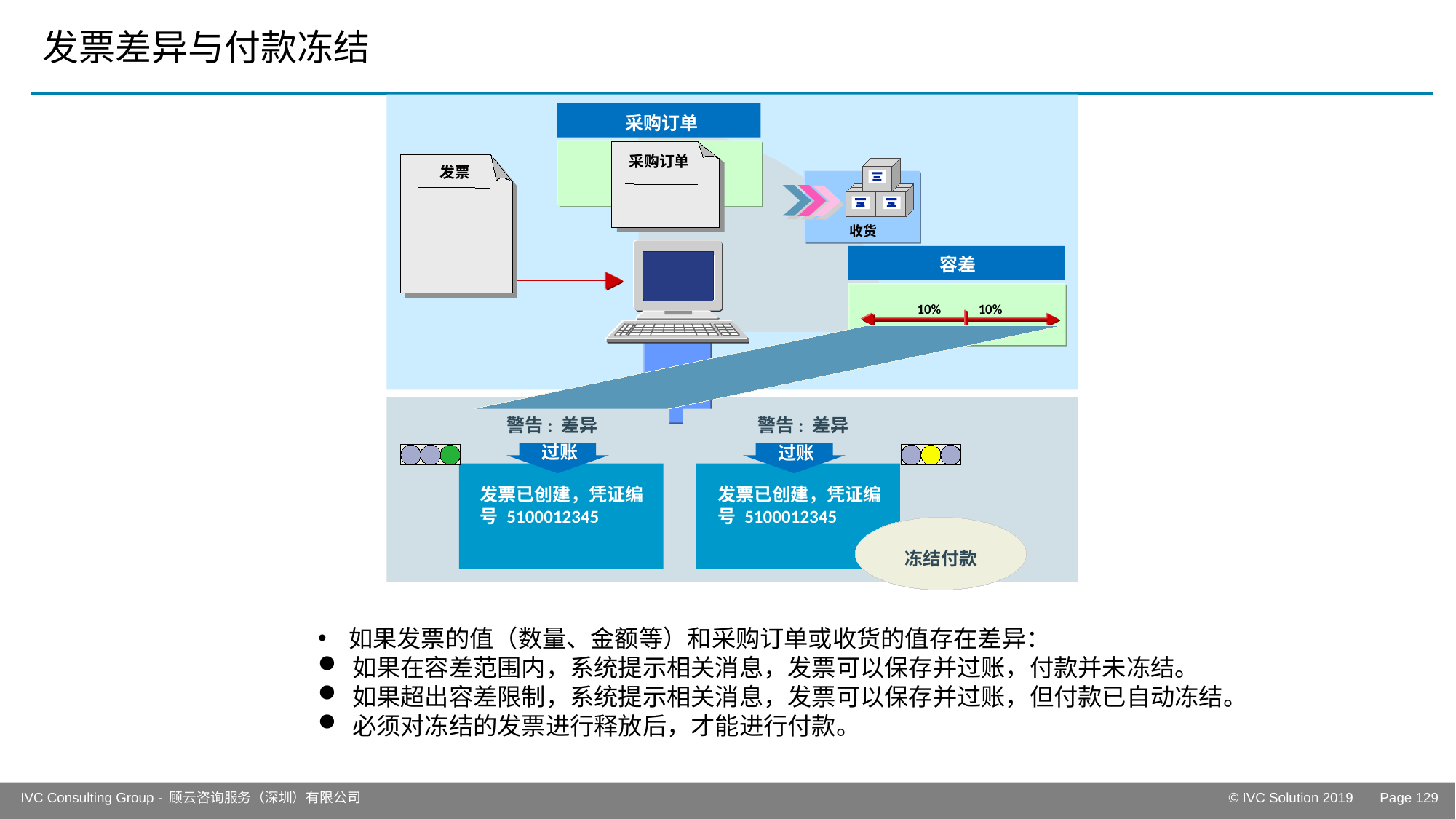

# 发票差异与付款冻结

采购订单

采购订单

发票

收货

容差

10%
10%

警告: 差异
警告: 差异

过账
过账

发票已创建，凭证编号 5100012345
发票已创建，凭证编号 5100012345

冻结付款
如果发票的值（数量、金额等）和采购订单或收货的值存在差异：
如果在容差范围内，系统提示相关消息，发票可以保存并过账，付款并未冻结。
如果超出容差限制，系统提示相关消息，发票可以保存并过账，但付款已自动冻结。
必须对冻结的发票进行释放后，才能进行付款。